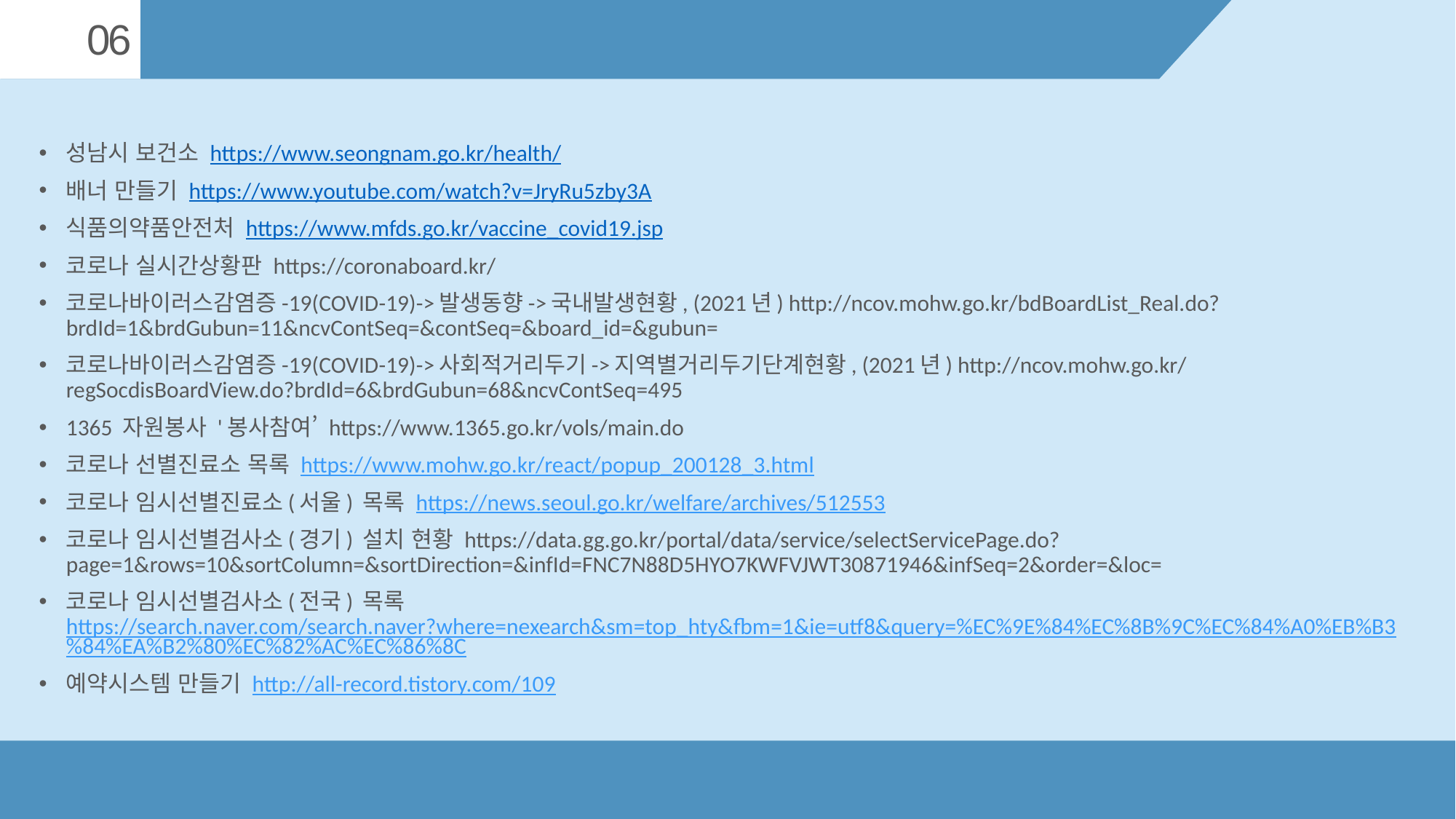

06
참고문헌
성남시 보건소 https://www.seongnam.go.kr/health/
배너 만들기 https://www.youtube.com/watch?v=JryRu5zby3A
식품의약품안전처 https://www.mfds.go.kr/vaccine_covid19.jsp
코로나 실시간상황판 https://coronaboard.kr/
코로나바이러스감염증-19(COVID-19)->발생동향->국내발생현황, (2021년) http://ncov.mohw.go.kr/bdBoardList_Real.do?brdId=1&brdGubun=11&ncvContSeq=&contSeq=&board_id=&gubun=
코로나바이러스감염증-19(COVID-19)->사회적거리두기->지역별거리두기단계현황, (2021년) http://ncov.mohw.go.kr/regSocdisBoardView.do?brdId=6&brdGubun=68&ncvContSeq=495
1365 자원봉사 '봉사참여’ https://www.1365.go.kr/vols/main.do
코로나 선별진료소 목록 https://www.mohw.go.kr/react/popup_200128_3.html
코로나 임시선별진료소(서울) 목록 https://news.seoul.go.kr/welfare/archives/512553
코로나 임시선별검사소(경기) 설치 현황 https://data.gg.go.kr/portal/data/service/selectServicePage.do?page=1&rows=10&sortColumn=&sortDirection=&infId=FNC7N88D5HYO7KWFVJWT30871946&infSeq=2&order=&loc=
코로나 임시선별검사소(전국) 목록 https://search.naver.com/search.naver?where=nexearch&sm=top_hty&fbm=1&ie=utf8&query=%EC%9E%84%EC%8B%9C%EC%84%A0%EB%B3%84%EA%B2%80%EC%82%AC%EC%86%8C
예약시스템 만들기 http://all-record.tistory.com/109